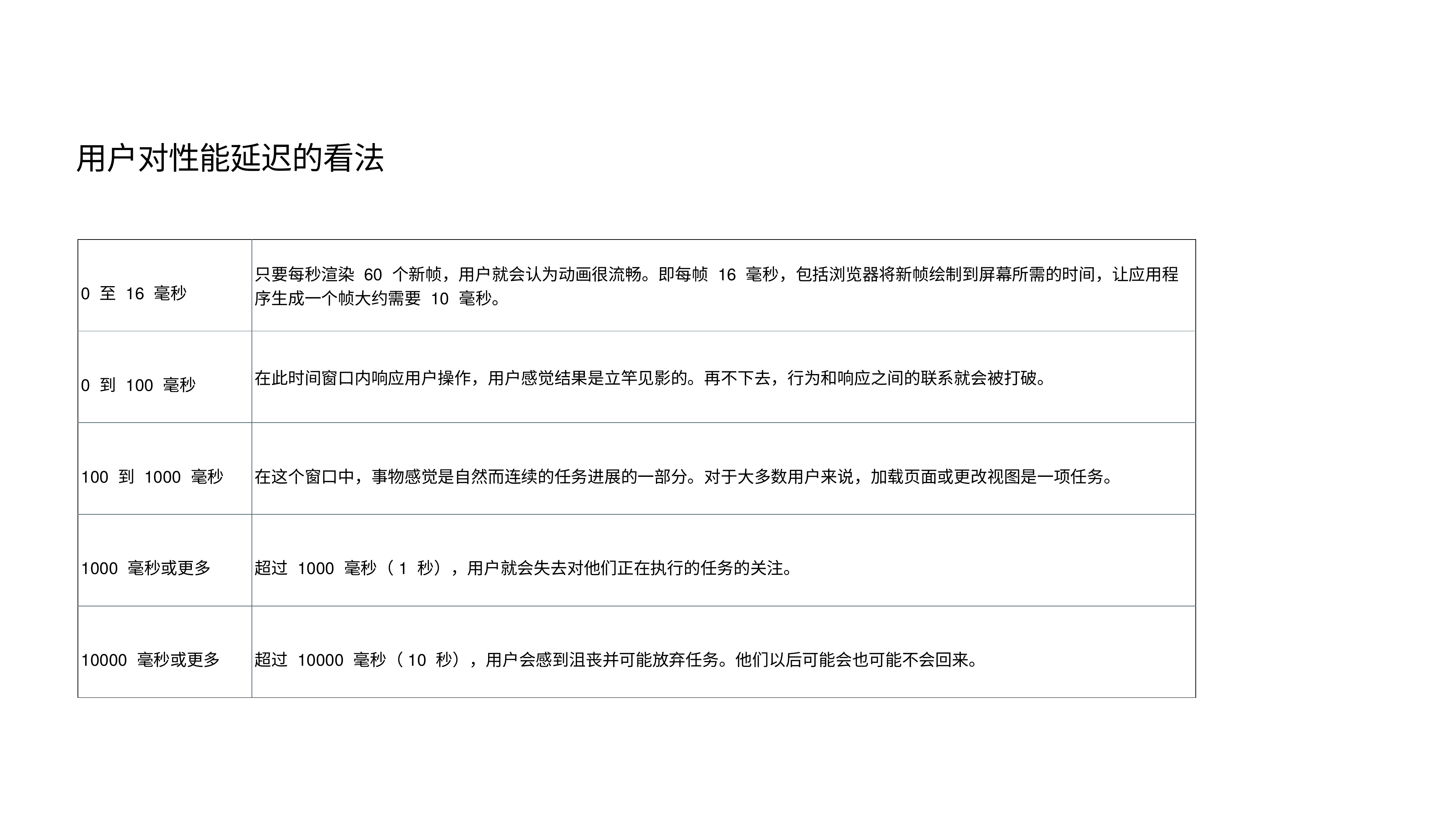

用户对性能延迟的看法
| 0 至 16 毫秒 | 只要每秒渲染 60 个新帧，用户就会认为动画很流畅。即每帧 16 毫秒，包括浏览器将新帧绘制到屏幕所需的时间，让应用程序生成一个帧大约需要 10 毫秒。 |
| --- | --- |
| 0 到 100 毫秒 | 在此时间窗口内响应用户操作，用户感觉结果是立竿见影的。再不下去，行为和响应之间的联系就会被打破。 |
| 100 到 1000 毫秒 | 在这个窗口中，事物感觉是自然而连续的任务进展的一部分。对于大多数用户来说，加载页面或更改视图是一项任务。 |
| 1000 毫秒或更多 | 超过 1000 毫秒（1 秒），用户就会失去对他们正在执行的任务的关注。 |
| 10000 毫秒或更多 | 超过 10000 毫秒（10 秒），用户会感到沮丧并可能放弃任务。他们以后可能会也可能不会回来。 |